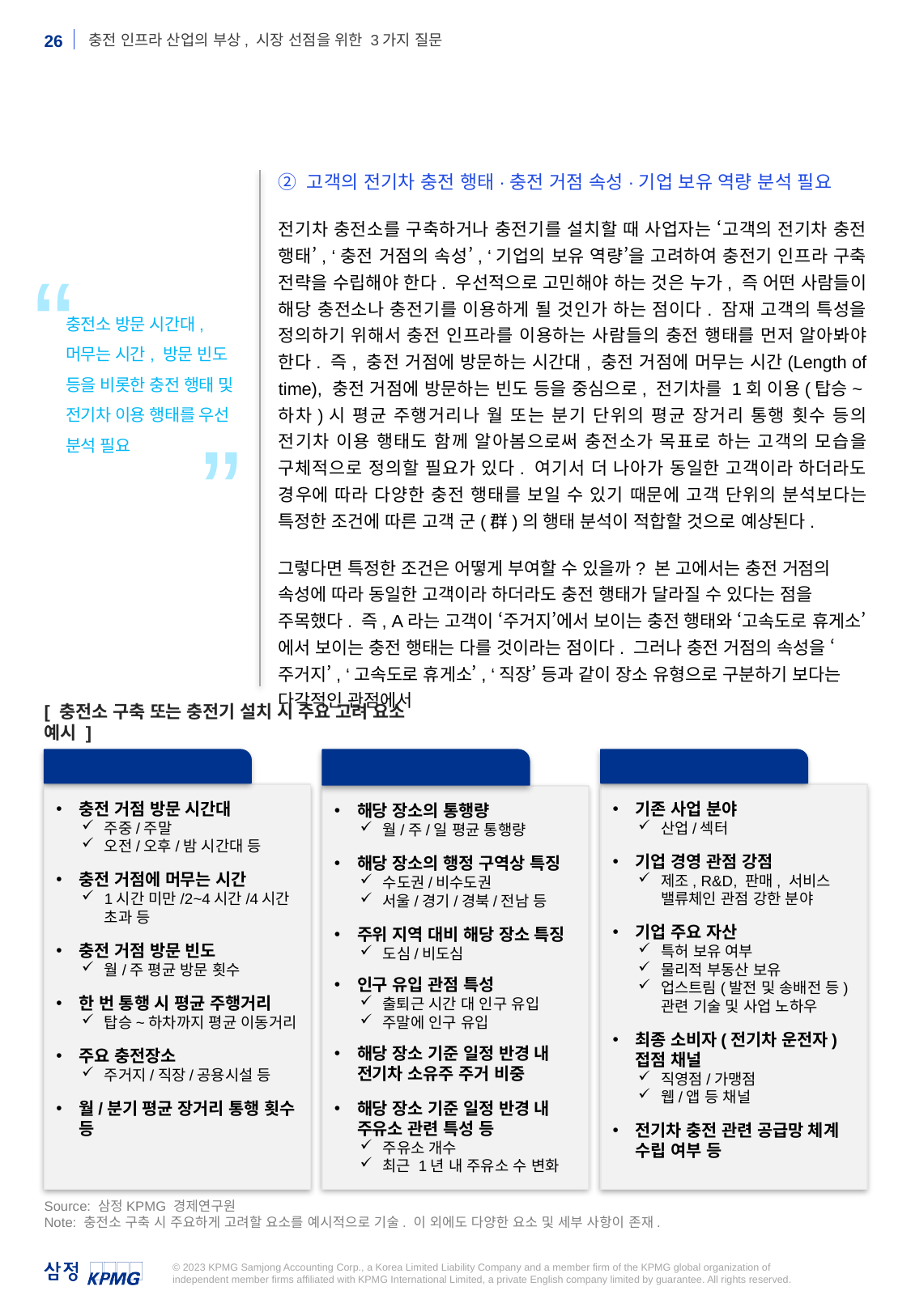

② 고객의 전기차 충전 행태·충전 거점 속성·기업 보유 역량 분석 필요
전기차 충전소를 구축하거나 충전기를 설치할 때 사업자는 ‘고객의 전기차 충전 행태’, ‘충전 거점의 속성’, ‘기업의 보유 역량’을 고려하여 충전기 인프라 구축 전략을 수립해야 한다. 우선적으로 고민해야 하는 것은 누가, 즉 어떤 사람들이 해당 충전소나 충전기를 이용하게 될 것인가 하는 점이다. 잠재 고객의 특성을 정의하기 위해서 충전 인프라를 이용하는 사람들의 충전 행태를 먼저 알아봐야 한다. 즉, 충전 거점에 방문하는 시간대, 충전 거점에 머무는 시간(Length of time), 충전 거점에 방문하는 빈도 등을 중심으로, 전기차를 1회 이용(탑승~하차)시 평균 주행거리나 월 또는 분기 단위의 평균 장거리 통행 횟수 등의 전기차 이용 행태도 함께 알아봄으로써 충전소가 목표로 하는 고객의 모습을 구체적으로 정의할 필요가 있다. 여기서 더 나아가 동일한 고객이라 하더라도 경우에 따라 다양한 충전 행태를 보일 수 있기 때문에 고객 단위의 분석보다는 특정한 조건에 따른 고객 군(群)의 행태 분석이 적합할 것으로 예상된다.
그렇다면 특정한 조건은 어떻게 부여할 수 있을까? 본 고에서는 충전 거점의 속성에 따라 동일한 고객이라 하더라도 충전 행태가 달라질 수 있다는 점을 주목했다. 즉, A라는 고객이 ‘주거지’에서 보이는 충전 행태와 ‘고속도로 휴게소’에서 보이는 충전 행태는 다를 것이라는 점이다. 그러나 충전 거점의 속성을 ‘주거지’, ‘고속도로 휴게소’, ‘직장’ 등과 같이 장소 유형으로 구분하기 보다는 다각적인 관점에서
“
충전소 방문 시간대, 머무는 시간, 방문 빈도 등을 비롯한 충전 행태 및 전기차 이용 행태를 우선 분석 필요
”
[ 충전소 구축 또는 충전기 설치 시 주요 고려 요소 예시 ]
충전 거점 속성
해당 장소의 통행량
월/주/일 평균 통행량

해당 장소의 행정 구역상 특징
수도권/비수도권
서울/경기/경북/전남 등

주위 지역 대비 해당 장소 특징
도심/비도심

인구 유입 관점 특성
출퇴근 시간 대 인구 유입
주말에 인구 유입

해당 장소 기준 일정 반경 내 전기차 소유주 주거 비중

해당 장소 기준 일정 반경 내 주유소 관련 특성 등
주유소 개수
최근 1년 내 주유소 수 변화

고객의 전기차 충전 행태
충전 거점 방문 시간대
주중/주말
오전/오후/밤 시간대 등

충전 거점에 머무는 시간
1시간 미만/2~4시간/4시간 초과 등

충전 거점 방문 빈도
월/주 평균 방문 횟수

한 번 통행 시 평균 주행거리
탑승~하차까지 평균 이동거리

주요 충전장소
주거지/직장/공용시설 등

월/분기 평균 장거리 통행 횟수 등

기업 보유 역량
기존 사업 분야
산업/섹터

기업 경영 관점 강점
제조, R&D, 판매, 서비스 밸류체인 관점 강한 분야

기업 주요 자산
특허 보유 여부
물리적 부동산 보유
업스트림(발전 및 송배전 등) 관련 기술 및 사업 노하우

최종 소비자(전기차 운전자) 접점 채널
직영점/가맹점
웹/앱 등 채널

전기차 충전 관련 공급망 체계 수립 여부 등

Source: 삼정KPMG 경제연구원
Note: 충전소 구축 시 주요하게 고려할 요소를 예시적으로 기술. 이 외에도 다양한 요소 및 세부 사항이 존재.